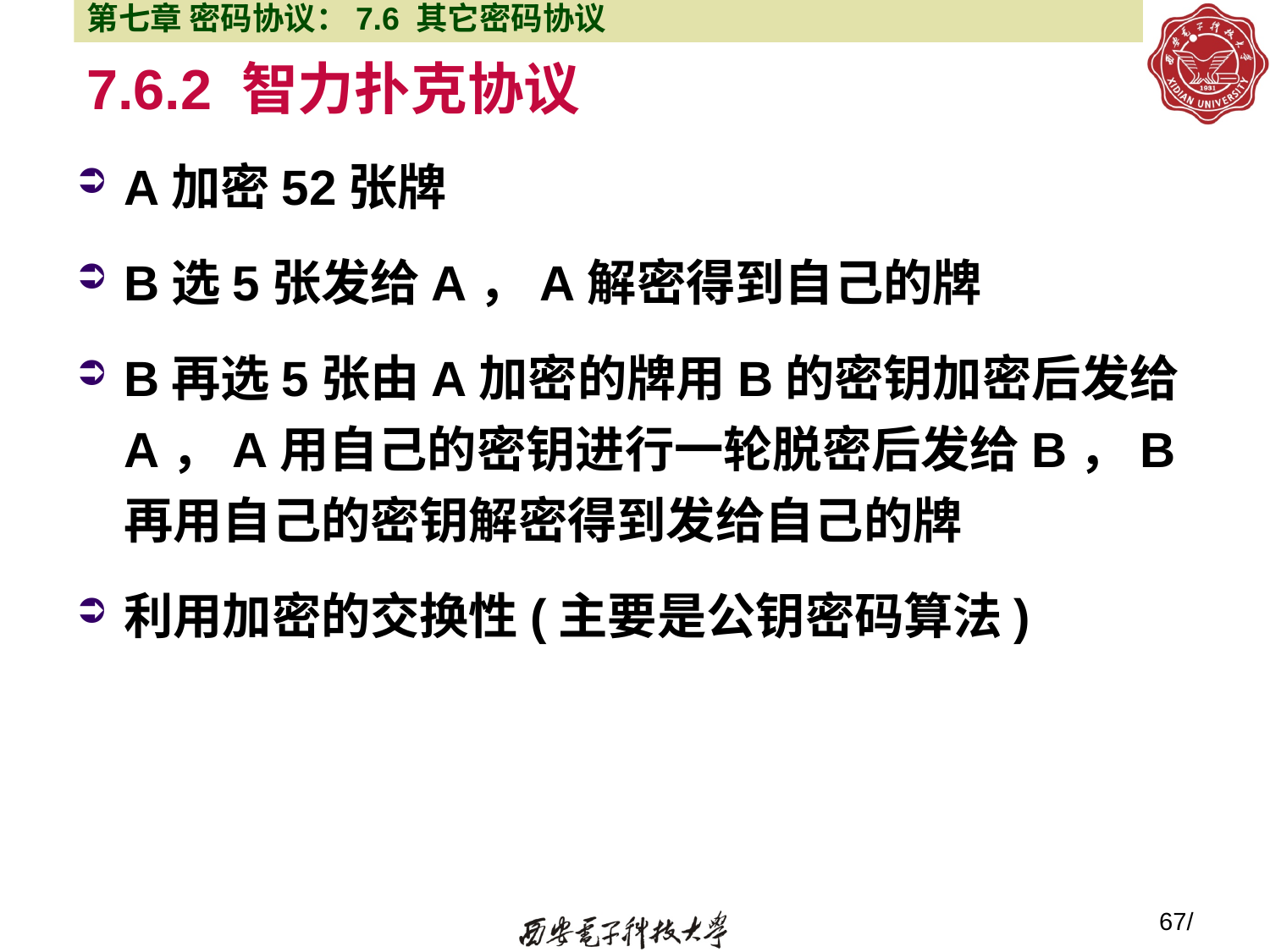

第七章 密码协议：7.6 其它密码协议
# 7.6.2 智力扑克协议
A加密52张牌
B选5张发给A，A解密得到自己的牌
B再选5张由A加密的牌用B的密钥加密后发给A，A用自己的密钥进行一轮脱密后发给B，B再用自己的密钥解密得到发给自己的牌
利用加密的交换性(主要是公钥密码算法)
67/